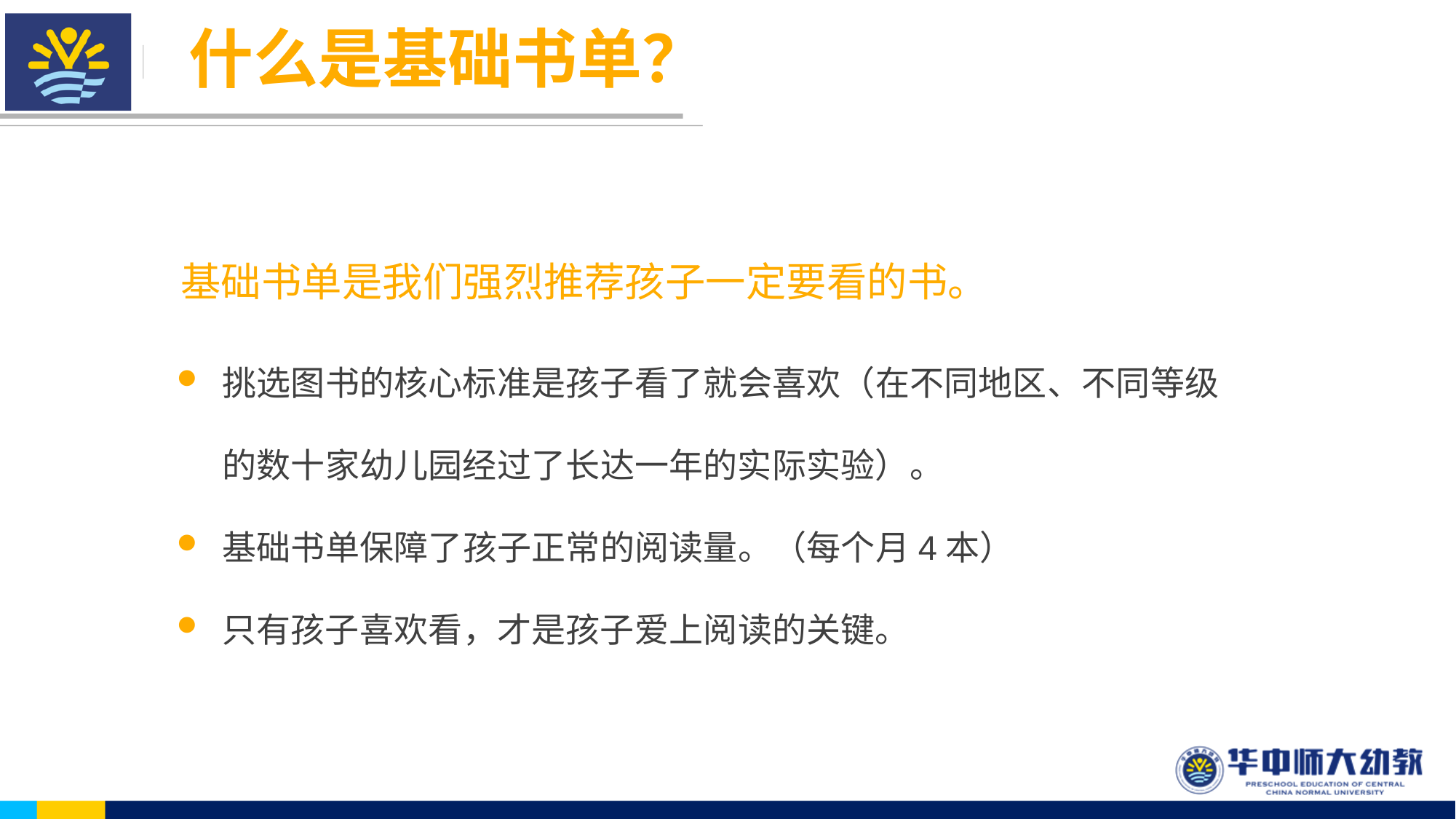

什么是基础书单？
基础书单是我们强烈推荐孩子一定要看的书。
挑选图书的核心标准是孩子看了就会喜欢（在不同地区、不同等级的数十家幼儿园经过了长达一年的实际实验）。
基础书单保障了孩子正常的阅读量。（每个月4本）
只有孩子喜欢看，才是孩子爱上阅读的关键。